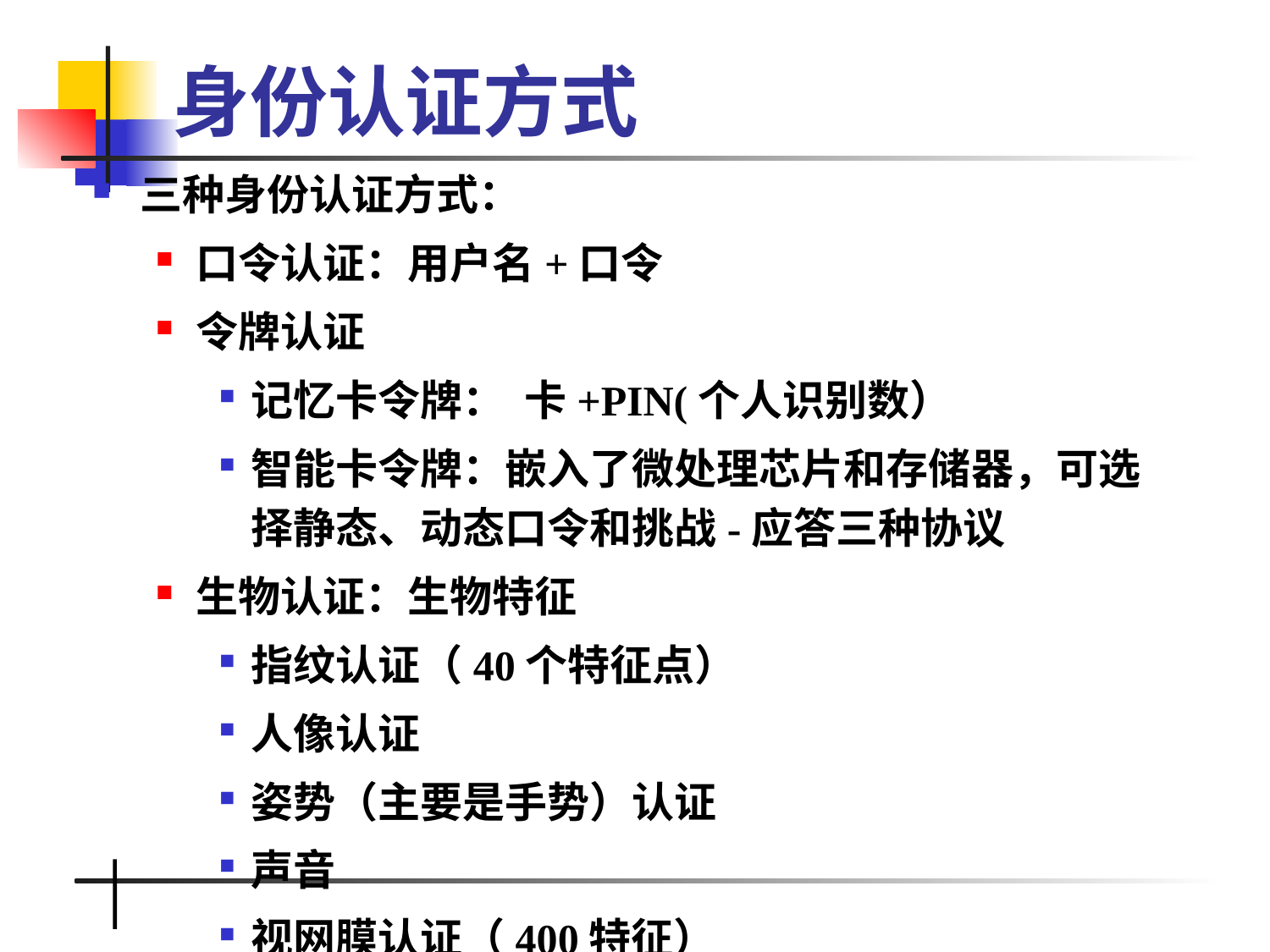

# 身份认证方式
三种身份认证方式：
口令认证：用户名+口令
令牌认证
记忆卡令牌：  卡+PIN(个人识别数）
智能卡令牌：嵌入了微处理芯片和存储器，可选择静态、动态口令和挑战-应答三种协议
生物认证：生物特征
指纹认证（40个特征点）
人像认证
姿势（主要是手势）认证
声音
视网膜认证（400特征）